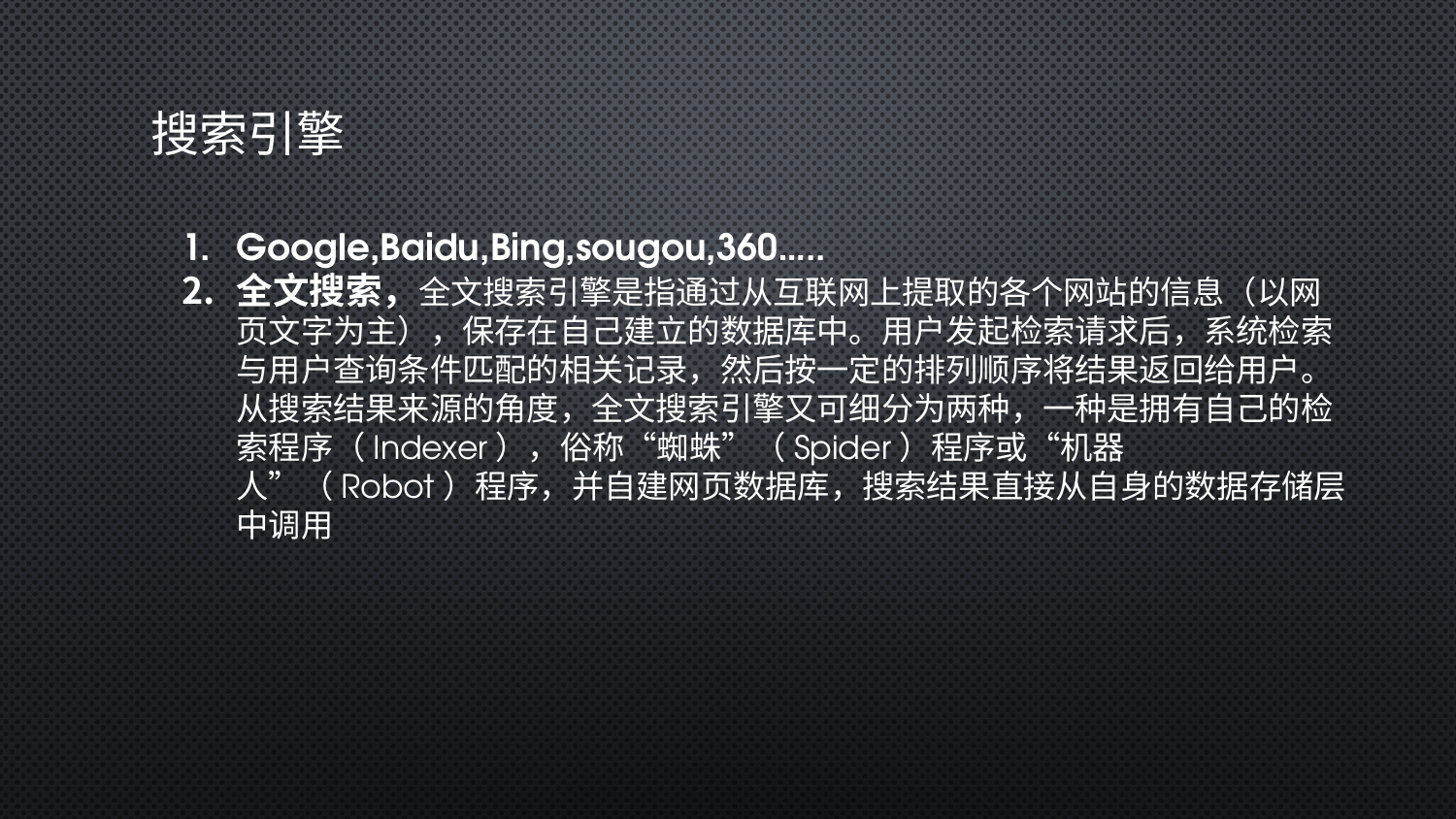

# 搜索引擎
Google,Baidu,Bing,sougou,360…..
全文搜索，全文搜索引擎是指通过从互联网上提取的各个网站的信息（以网页文字为主），保存在自己建立的数据库中。用户发起检索请求后，系统检索与用户查询条件匹配的相关记录，然后按一定的排列顺序将结果返回给用户。从搜索结果来源的角度，全文搜索引擎又可细分为两种，一种是拥有自己的检索程序（Indexer），俗称“蜘蛛”（Spider）程序或“机器人”（Robot）程序，并自建网页数据库，搜索结果直接从自身的数据存储层中调用